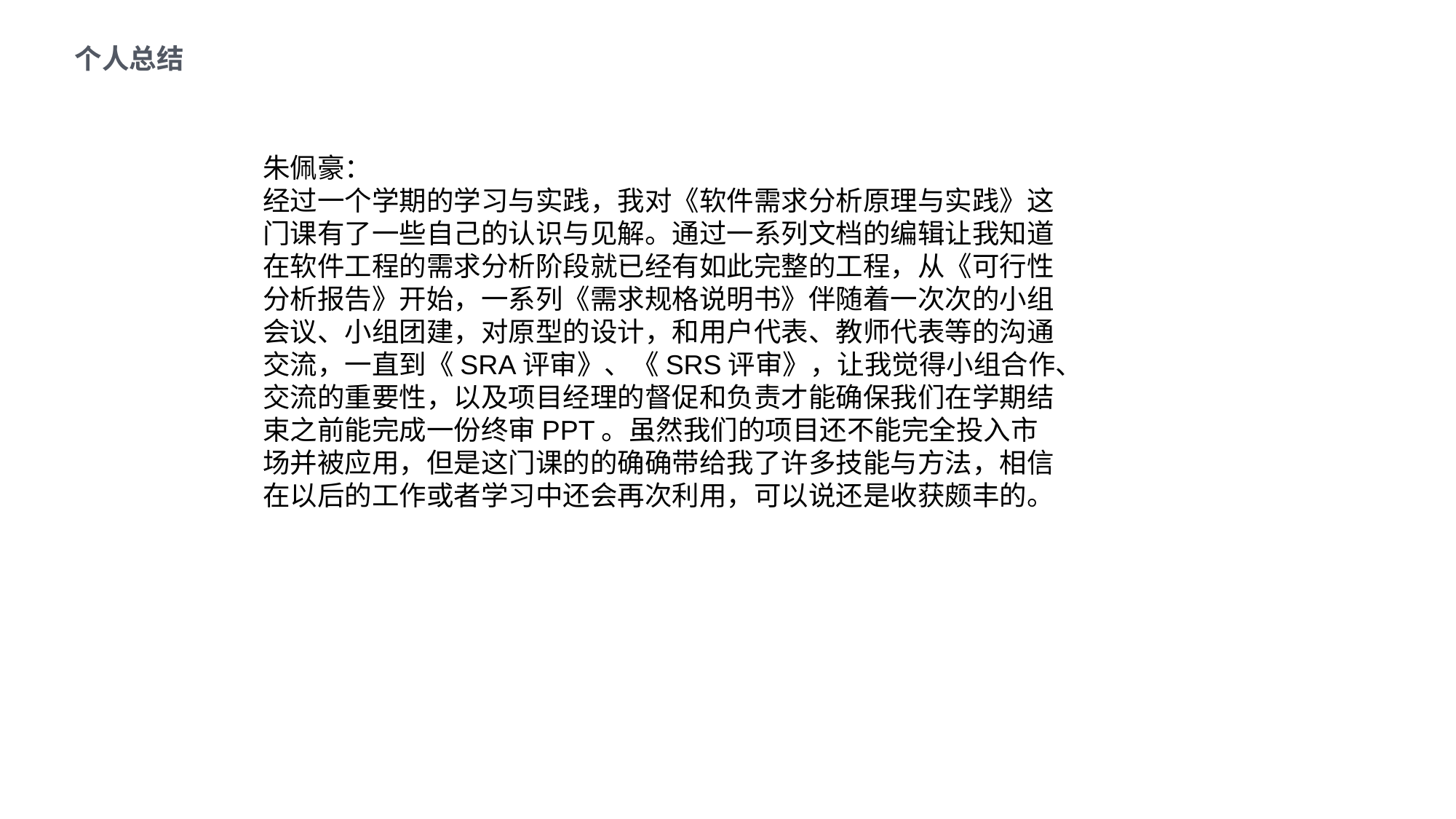

个人总结
朱佩豪：
经过一个学期的学习与实践，我对《软件需求分析原理与实践》这门课有了一些自己的认识与见解。通过一系列文档的编辑让我知道在软件工程的需求分析阶段就已经有如此完整的工程，从《可行性分析报告》开始，一系列《需求规格说明书》伴随着一次次的小组会议、小组团建，对原型的设计，和用户代表、教师代表等的沟通交流，一直到《SRA评审》、《SRS评审》，让我觉得小组合作、交流的重要性，以及项目经理的督促和负责才能确保我们在学期结束之前能完成一份终审PPT。虽然我们的项目还不能完全投入市场并被应用，但是这门课的的确确带给我了许多技能与方法，相信在以后的工作或者学习中还会再次利用，可以说还是收获颇丰的。